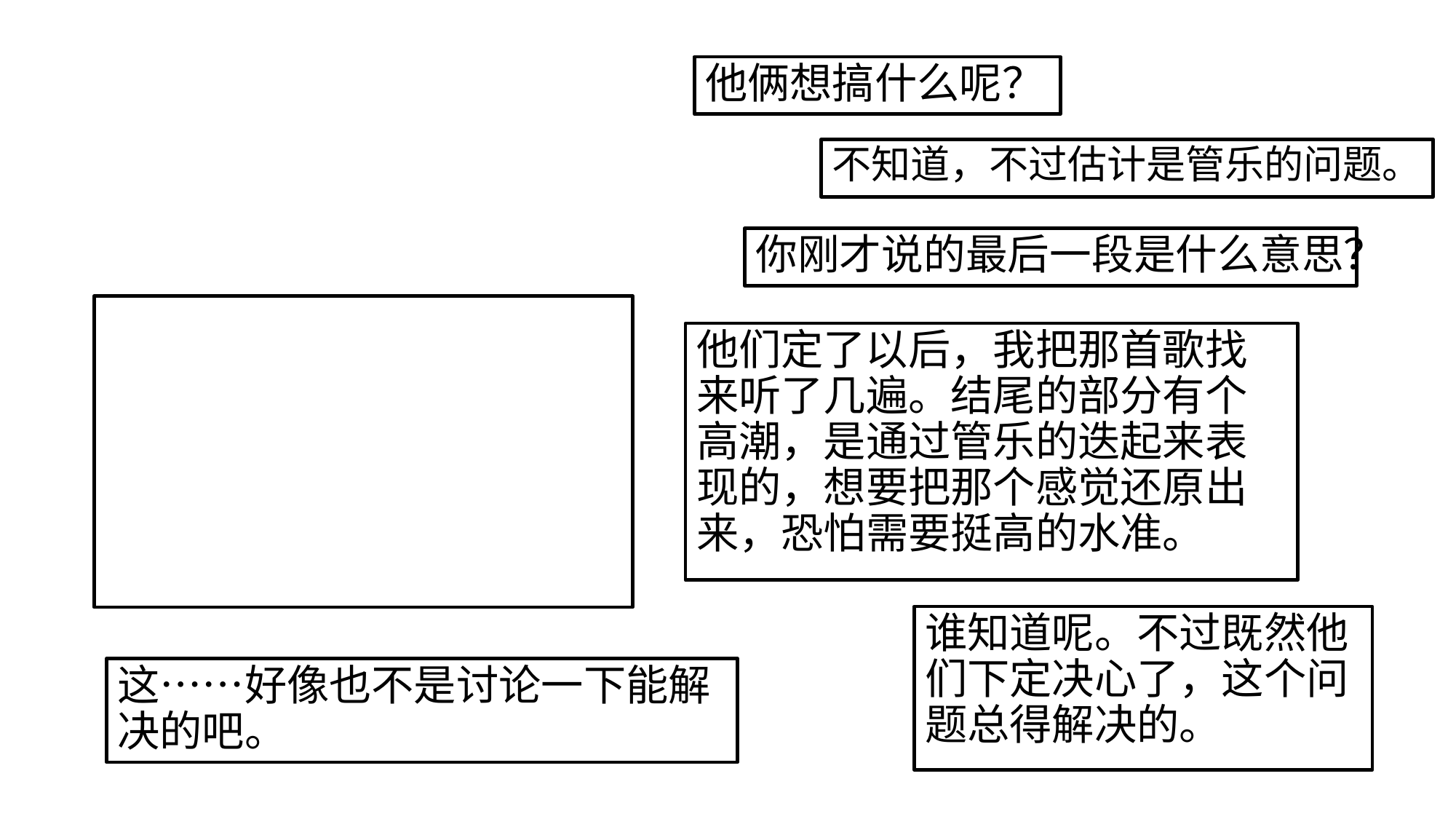

他俩想搞什么呢？
不知道，不过估计是管乐的问题。
你刚才说的最后一段是什么意思？

他们定了以后，我把那首歌找来听了几遍。结尾的部分有个高潮，是通过管乐的迭起来表现的，想要把那个感觉还原出来，恐怕需要挺高的水准。
谁知道呢。不过既然他们下定决心了，这个问题总得解决的。
这……好像也不是讨论一下能解决的吧。